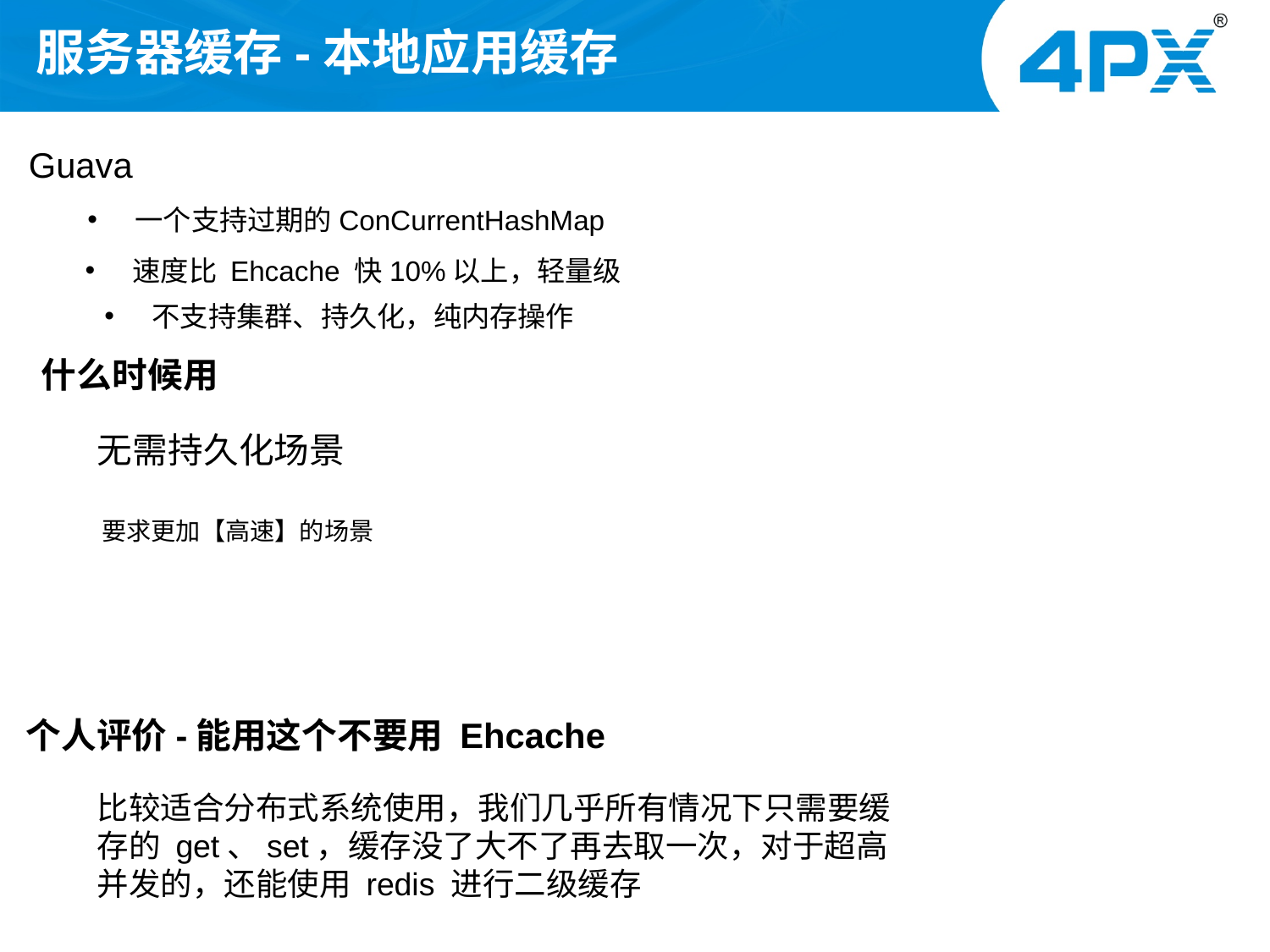

# 服务器缓存-本地应用缓存
Guava
一个支持过期的ConCurrentHashMap
速度比 Ehcache 快10%以上，轻量级
不支持集群、持久化，纯内存操作
什么时候用
无需持久化场景
要求更加【高速】的场景
个人评价-能用这个不要用 Ehcache
比较适合分布式系统使用，我们几乎所有情况下只需要缓存的 get、set，缓存没了大不了再去取一次，对于超高并发的，还能使用 redis 进行二级缓存